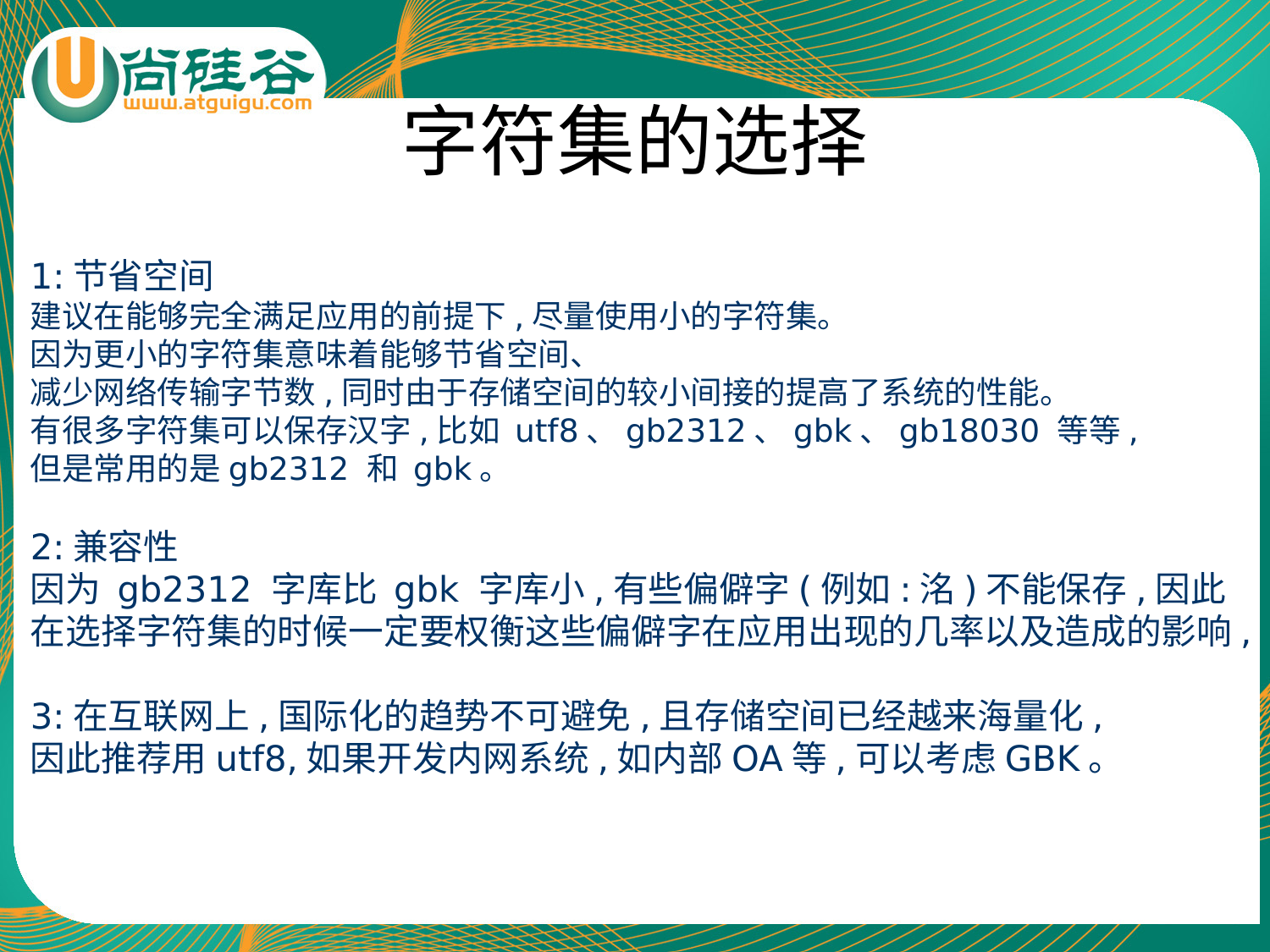

# 字符集的选择
1:节省空间
建议在能够完全满足应用的前提下,尽量使用小的字符集。
因为更小的字符集意味着能够节省空间、
减少网络传输字节数,同时由于存储空间的较小间接的提高了系统的性能。
有很多字符集可以保存汉字,比如 utf8、gb2312、gbk、gb18030 等等,
但是常用的是gb2312 和 gbk。

2:兼容性
因为 gb2312 字库比 gbk 字库小,有些偏僻字(例如:洺)不能保存,因此
在选择字符集的时候一定要权衡这些偏僻字在应用出现的几率以及造成的影响,

3:在互联网上,国际化的趋势不可避免,且存储空间已经越来海量化,
因此推荐用utf8,如果开发内网系统,如内部OA等,可以考虑GBK。